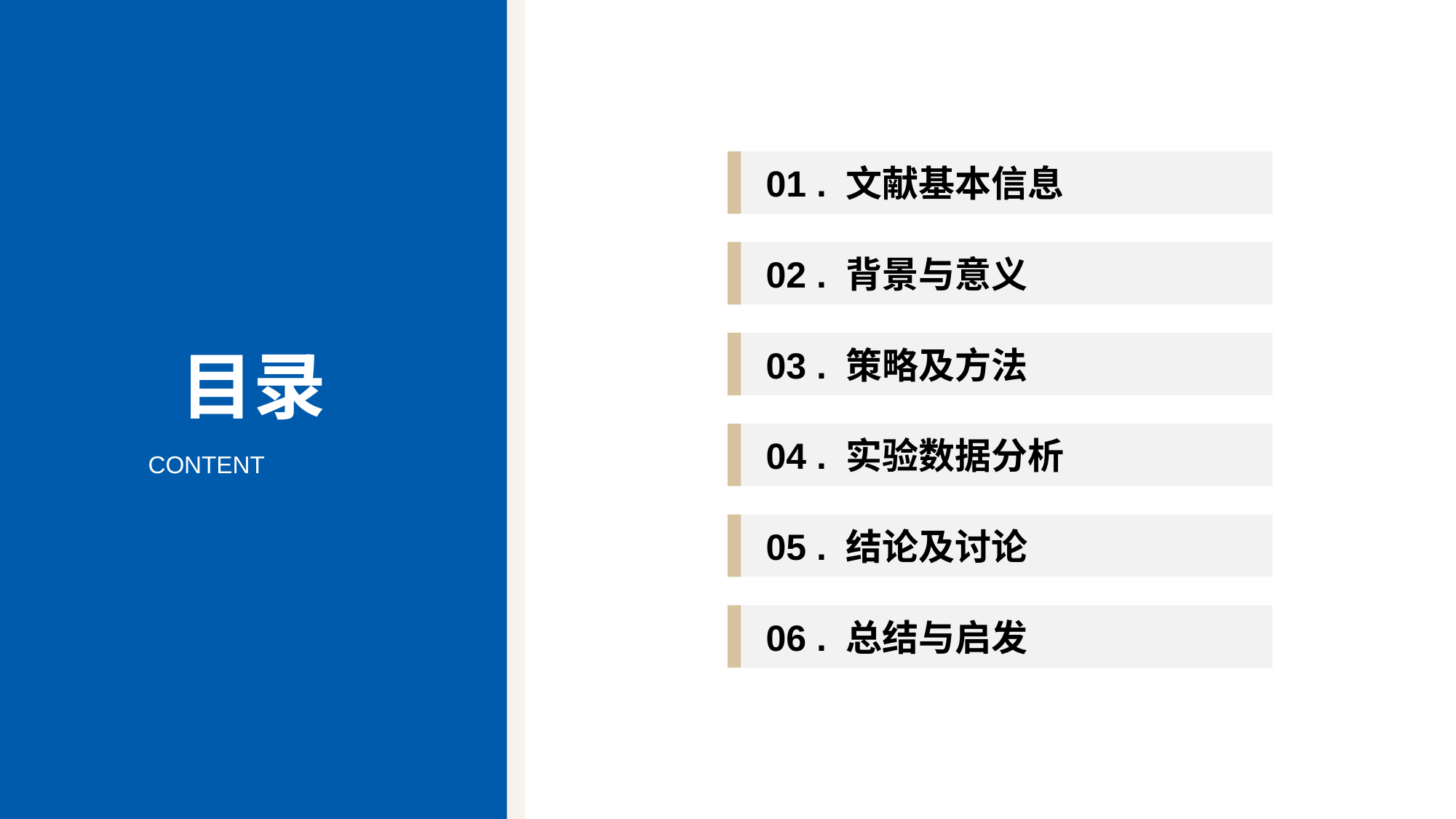

01 . 文献基本信息

02 . 背景与意义

03 . 策略及方法

04 . 实验数据分析

05 . 结论及讨论

06 . 总结与启发
目录
CONTENT